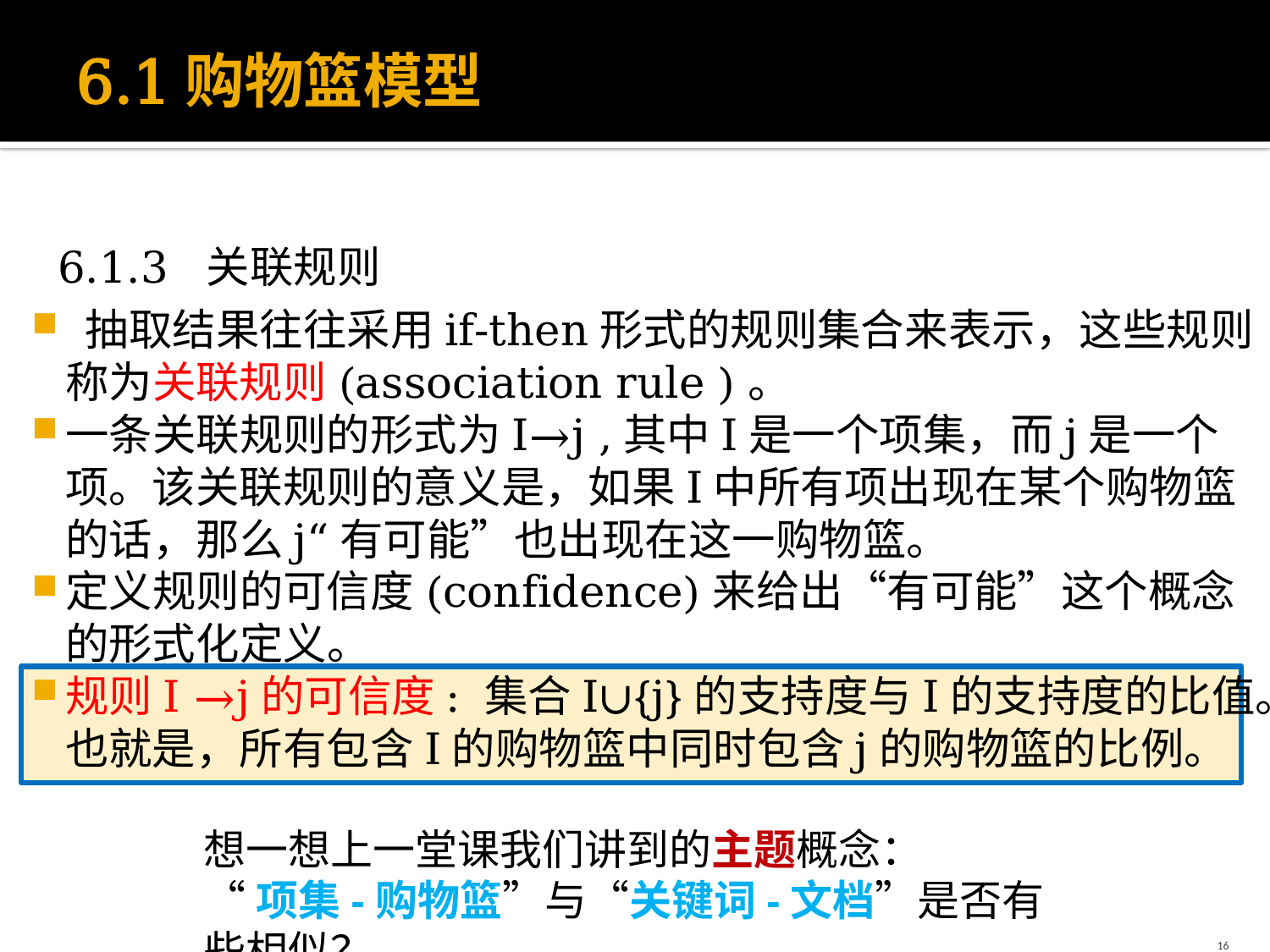

# 6.1购物篮模型
6.1.3  关联规则

 抽取结果往往采用if-then形式的规则集合来表示，这些规则称为关联规则(association rule )。
一条关联规则的形式为I→j ,其中I是一个项集，而j是一个项。该关联规则的意义是，如果I中所有项出现在某个购物篮的话，那么j“有可能”也出现在这一购物篮。
定义规则的可信度(confidence)来给出“有可能”这个概念的形式化定义。
规则I →j的可信度: 集合I∪{j}的支持度与I的支持度的比值。也就是，所有包含I的购物篮中同时包含j的购物篮的比例。

想一想上一堂课我们讲到的主题概念：
“项集-购物篮”与“关键词-文档”是否有些相似？
16